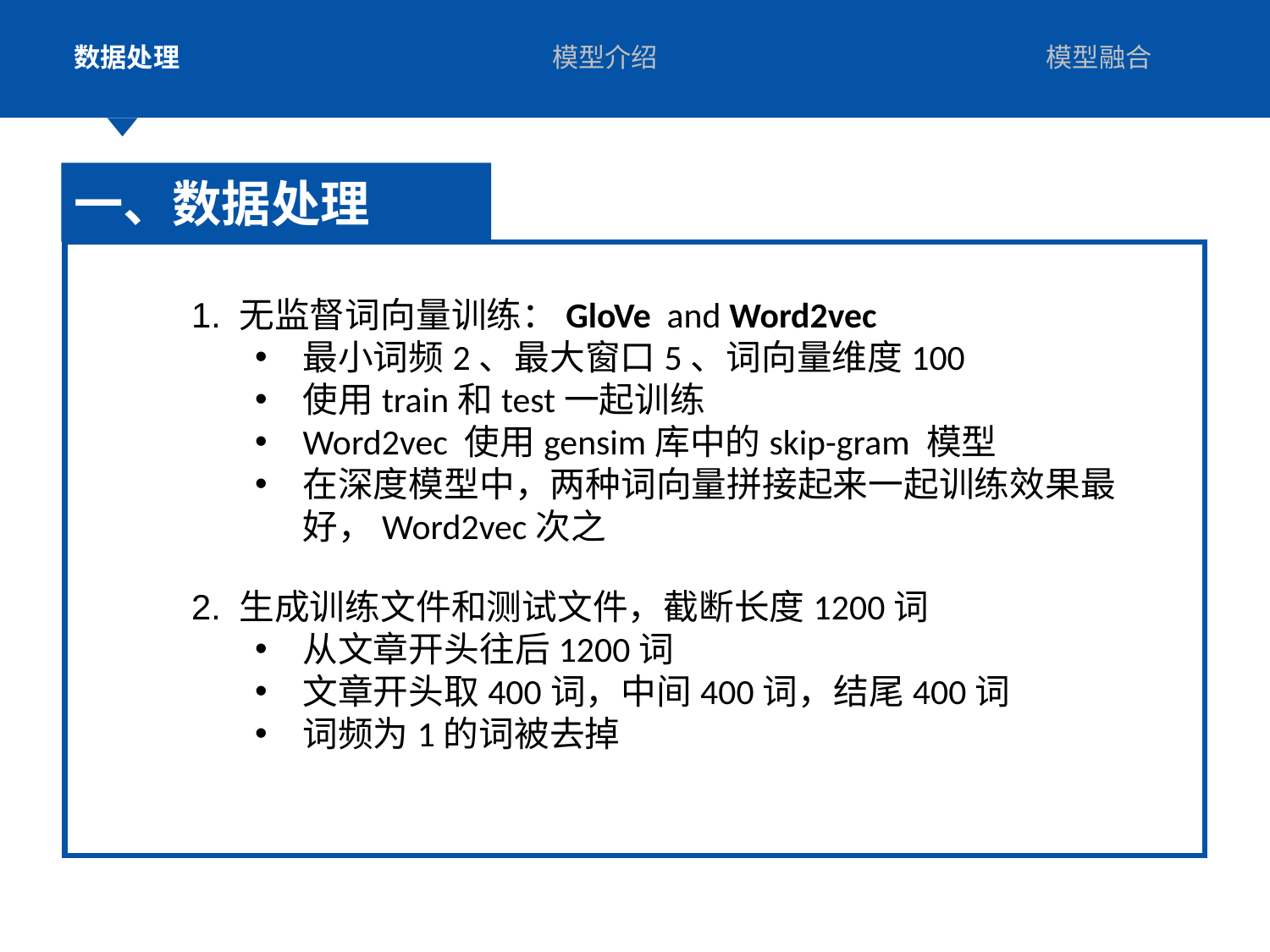

数据处理
模型介绍
模型融合

一、数据处理

无监督词向量训练：GloVe  and Word2vec
最小词频2、最大窗口5、词向量维度100
使用train和test一起训练
Word2vec 使用gensim库中的skip-gram 模型
在深度模型中，两种词向量拼接起来一起训练效果最好，Word2vec次之

生成训练文件和测试文件，截断长度1200词
从文章开头往后1200词
文章开头取400词，中间400词，结尾400词
词频为1的词被去掉